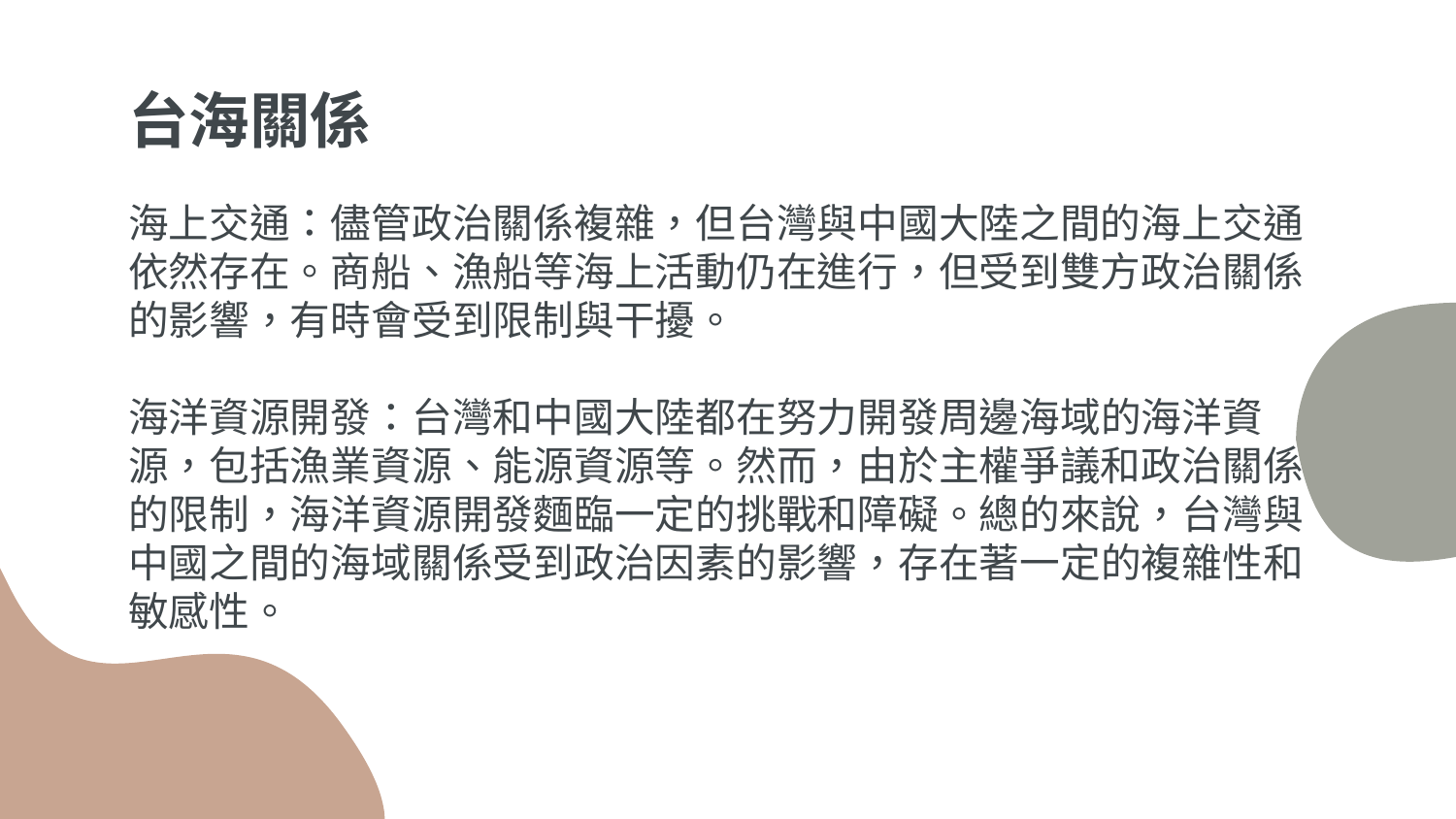

# 台海關係
海上交通：儘管政治關係複雜，但台灣與中國大陸之間的海上交通依然存在。商船、漁船等海上活動仍在進行，但受到雙方政治關係的影響，有時會受到限制與干擾。

海洋資源開發：台灣和中國大陸都在努力開發周邊海域的海洋資源，包括漁業資源、能源資源等。然而，由於主權爭議和政治關係的限制，海洋資源開發麵臨一定的挑戰和障礙。總的來說，台灣與中國之間的海域關係受到政治因素的影響，存在著一定的複雜性和敏感性。